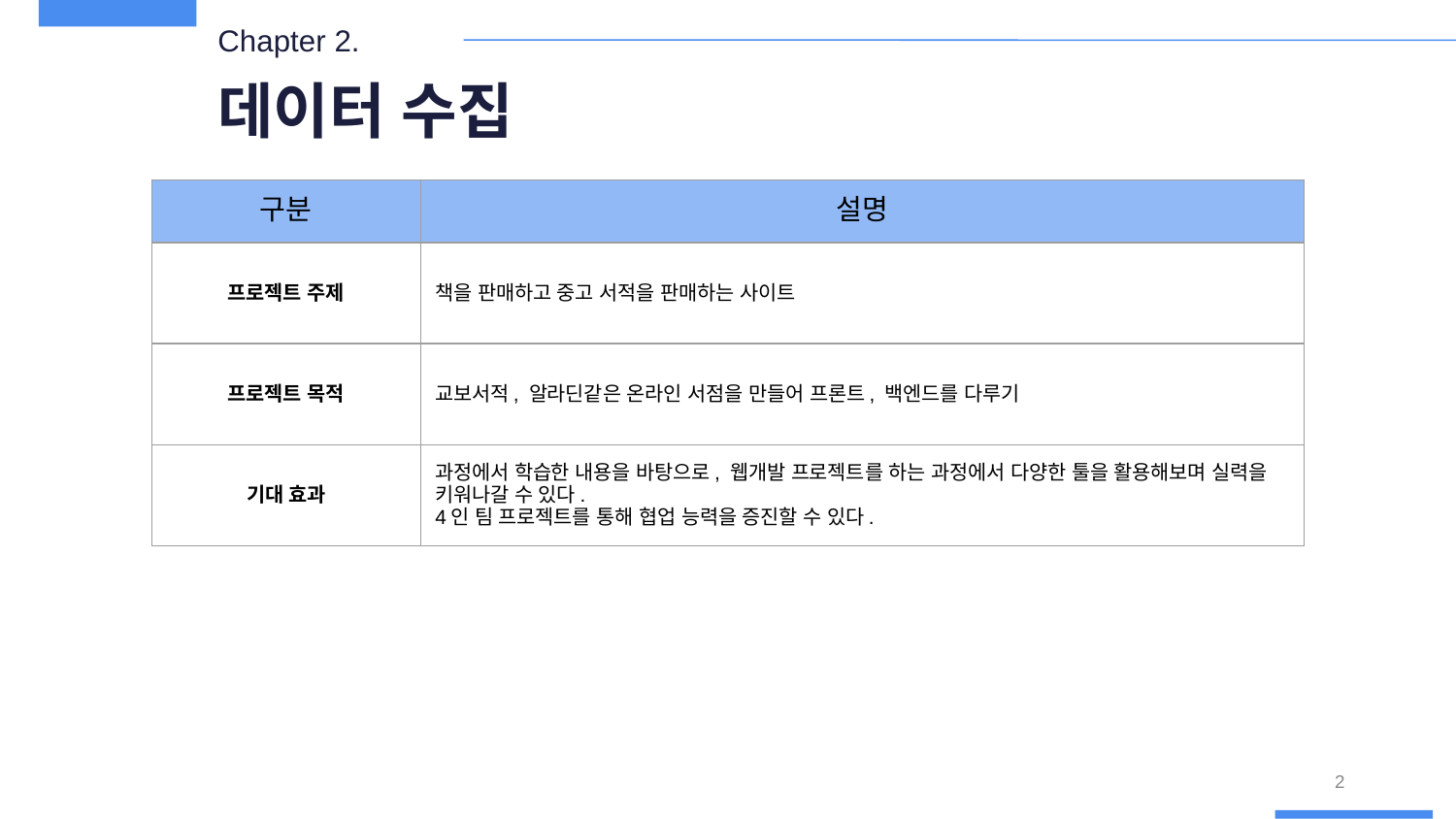

Chapter 2.
데이터 수집
| 구분 | 설명 |
| --- | --- |
| 프로젝트 주제 | 책을 판매하고 중고 서적을 판매하는 사이트 |
| 프로젝트 목적 | 교보서적, 알라딘같은 온라인 서점을 만들어 프론트, 백엔드를 다루기 |
| 기대 효과 | 과정에서 학습한 내용을 바탕으로, 웹개발 프로젝트를 하는 과정에서 다양한 툴을 활용해보며 실력을 키워나갈 수 있다. 4인 팀 프로젝트를 통해 협업 능력을 증진할 수 있다. |
2